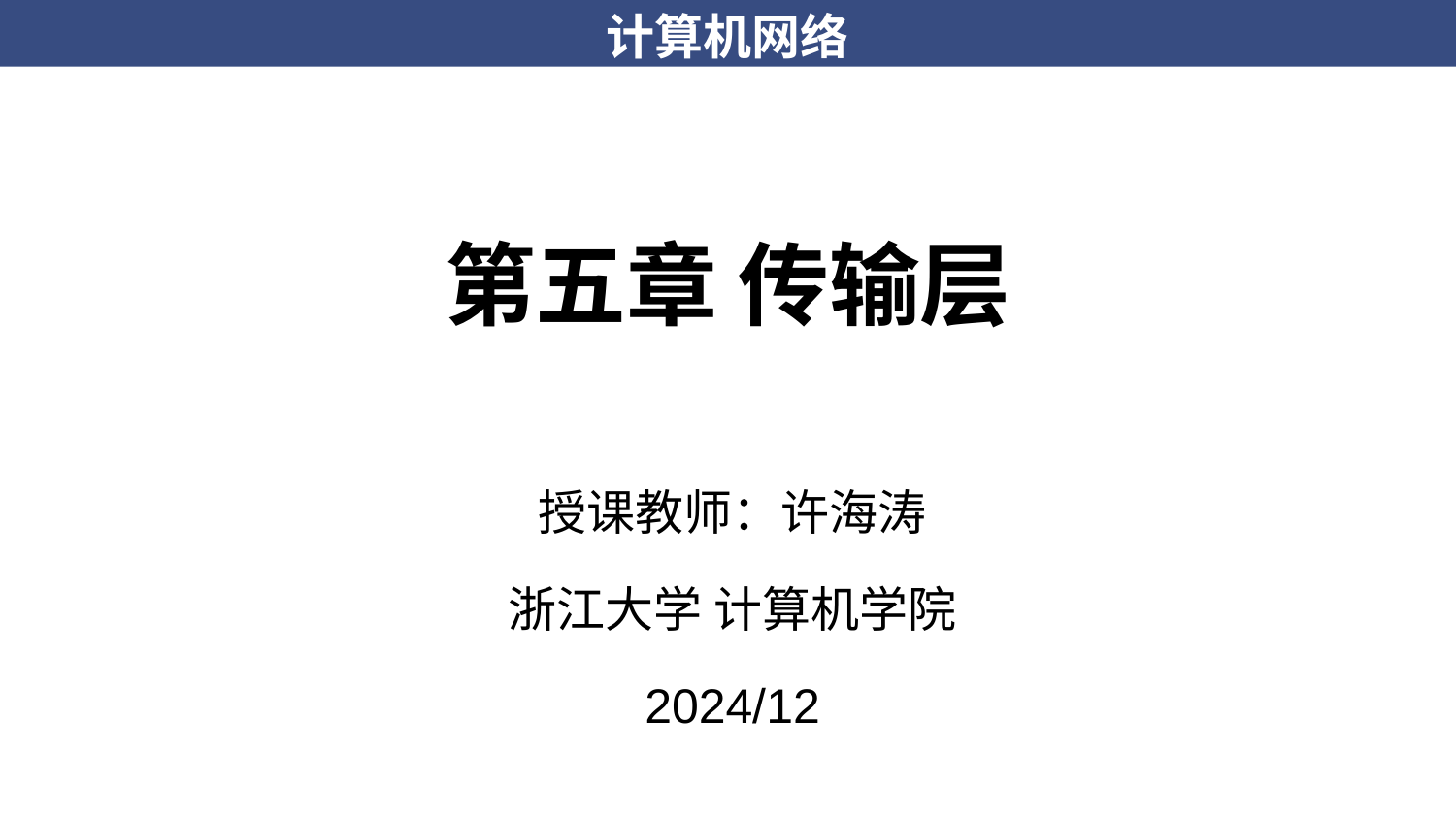

# 第五章 传输层
授课教师：许海涛
浙江大学 计算机学院
2024/12